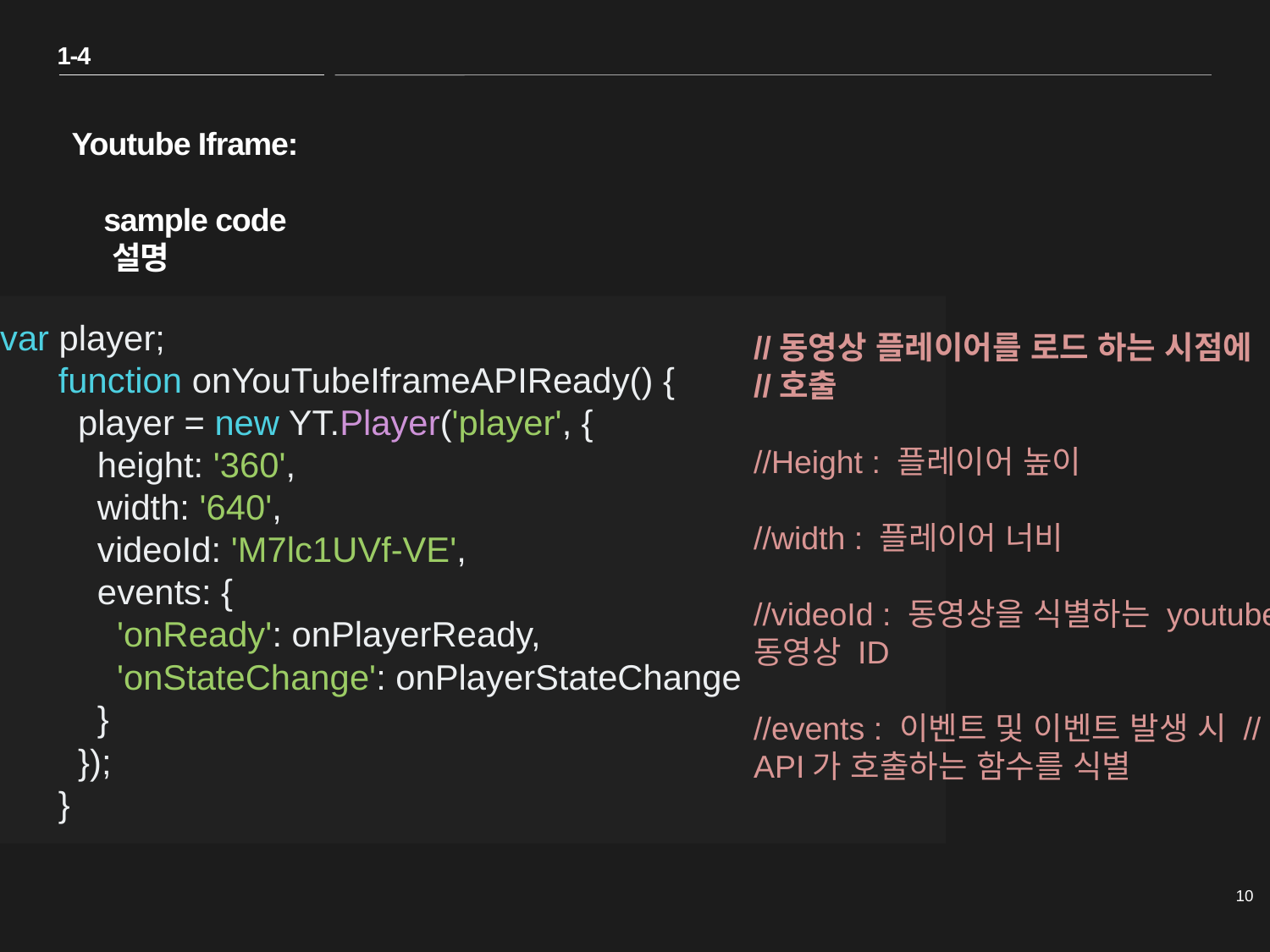

1-4
Youtube Iframe:
    sample code
    설명
var player;
      function onYouTubeIframeAPIReady() {
        player = new YT.Player('player', {
          height: '360',
          width: '640',
          videoId: 'M7lc1UVf-VE',
          events: {
            'onReady': onPlayerReady,
            'onStateChange': onPlayerStateChange
          }
        });
      }
//동영상 플레이어를 로드 하는 시점에
//호출

//Height : 플레이어 높이

//width : 플레이어 너비

//videoId : 동영상을 식별하는 youtube 동영상 ID

//events : 이벤트 및 이벤트 발생 시 //API가 호출하는 함수를 식별
10